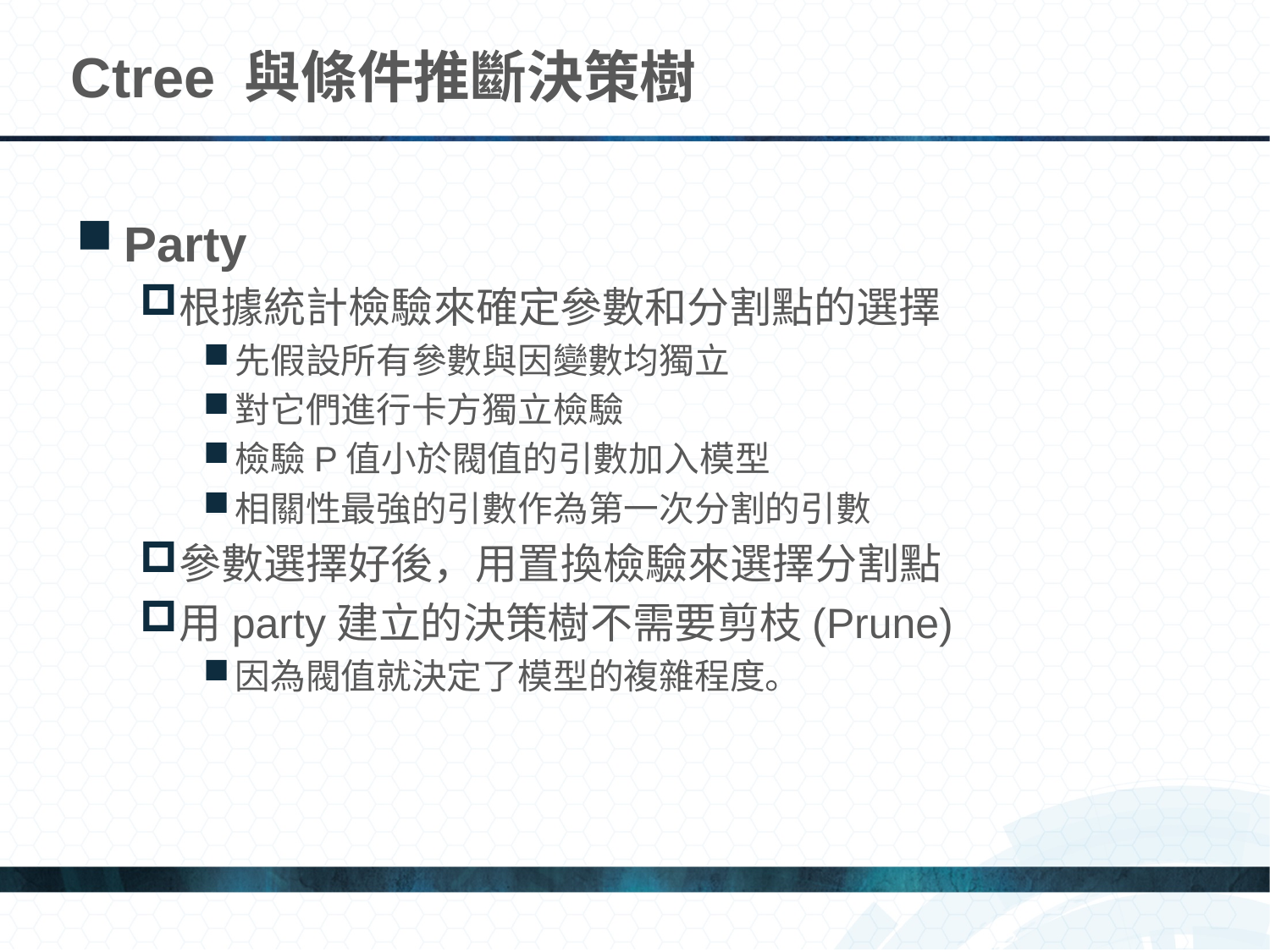

# Ctree 與條件推斷決策樹
Party
根據統計檢驗來確定參數和分割點的選擇
先假設所有參數與因變數均獨立
對它們進行卡方獨立檢驗
檢驗P值小於閥值的引數加入模型
相關性最強的引數作為第一次分割的引數
參數選擇好後，用置換檢驗來選擇分割點
用party建立的決策樹不需要剪枝(Prune)
因為閥值就決定了模型的複雜程度。